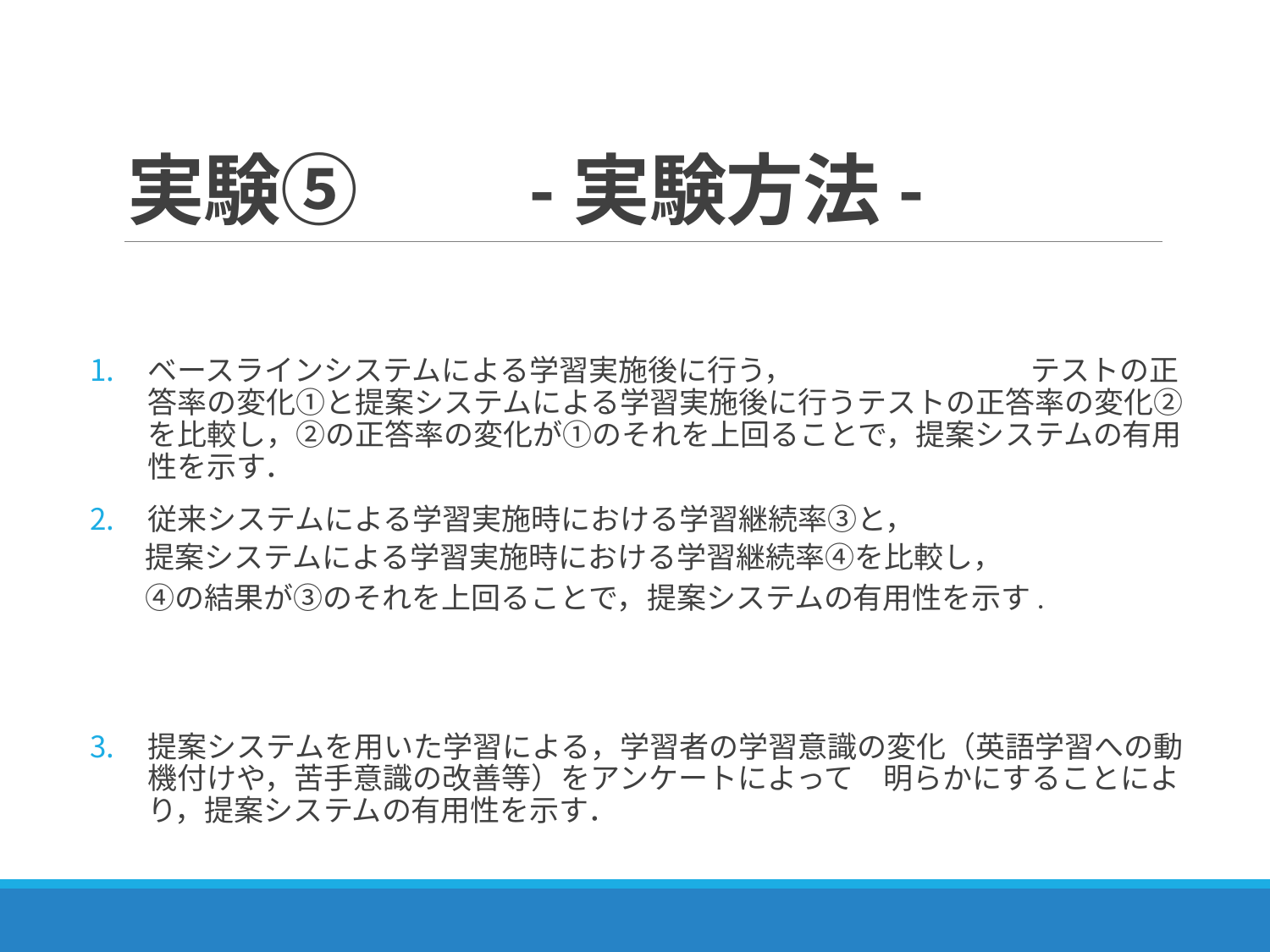

# 実験⑤　　-実験方法-

ベースラインシステムによる学習実施後に行う，　　　　　　　　テストの正答率の変化①と提案システムによる学習実施後に行うテストの正答率の変化②を比較し，②の正答率の変化が①のそれを上回ることで，提案システムの有用性を示す．
従来システムによる学習実施時における学習継続率③と，
　提案システムによる学習実施時における学習継続率④を比較し，
　④の結果が③のそれを上回ることで，提案システムの有用性を示す.

提案システムを用いた学習による，学習者の学習意識の変化（英語学習への動機付けや，苦手意識の改善等）をアンケートによって　明らかにすることにより，提案システムの有用性を示す．
30